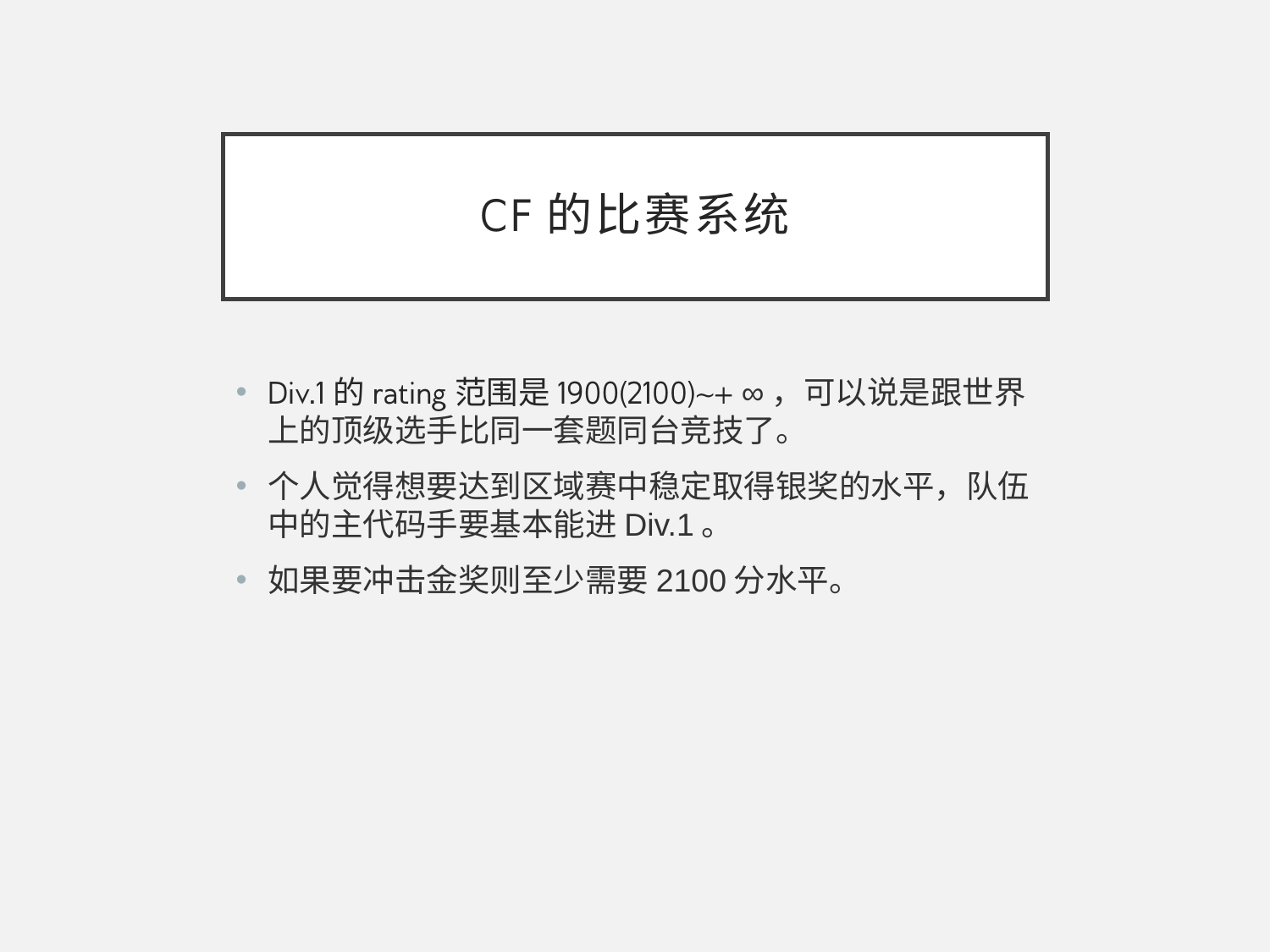

# CF的比赛系统
Div.1的rating范围是1900(2100)~+ ∞，可以说是跟世界上的顶级选手比同一套题同台竞技了。
个人觉得想要达到区域赛中稳定取得银奖的水平，队伍中的主代码手要基本能进Div.1。
如果要冲击金奖则至少需要2100分水平。